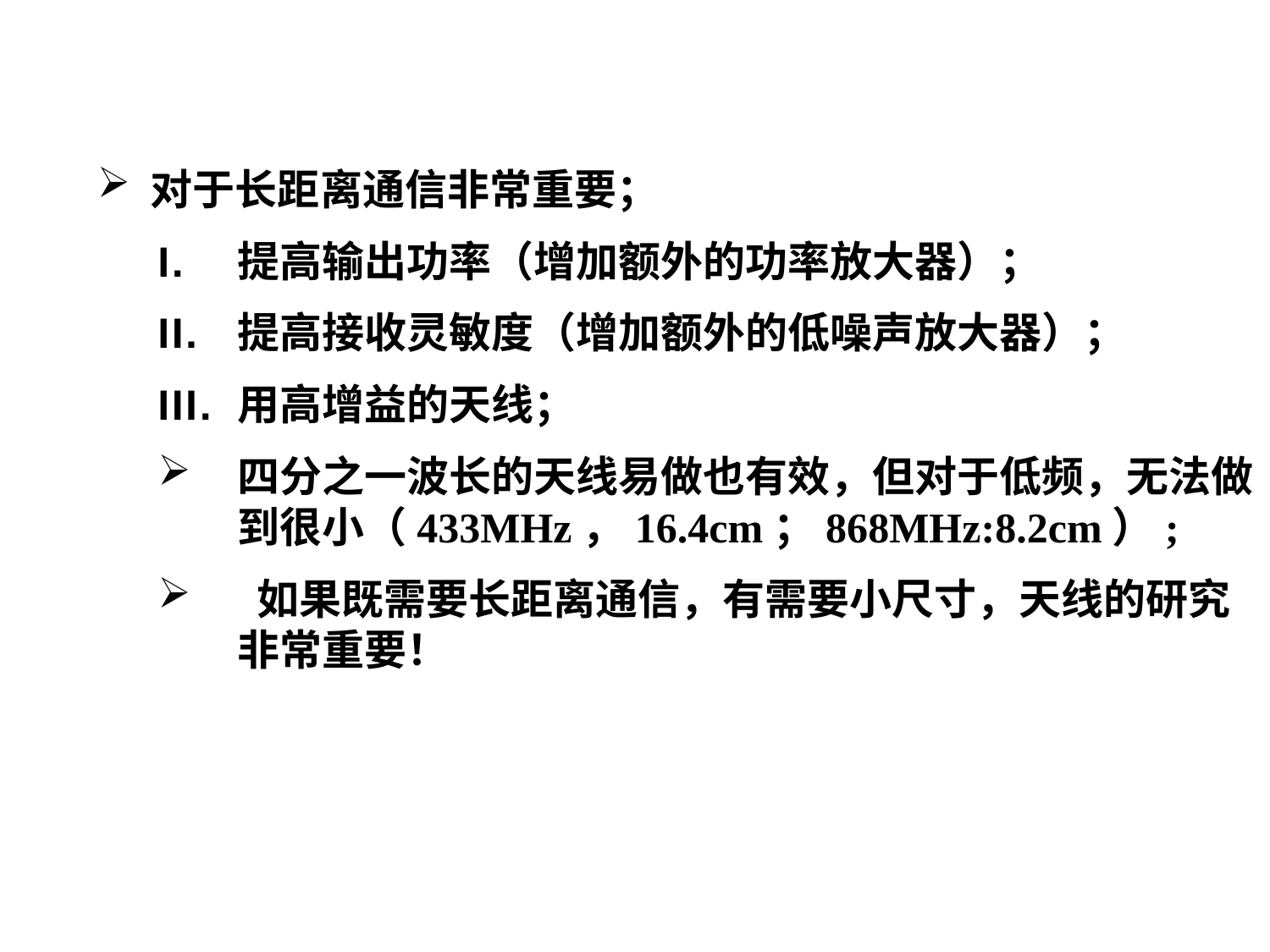

对于长距离通信非常重要；
提高输出功率（增加额外的功率放大器）；
提高接收灵敏度（增加额外的低噪声放大器）；
用高增益的天线；
四分之一波长的天线易做也有效，但对于低频，无法做到很小（433MHz，16.4cm；868MHz:8.2cm）;
 如果既需要长距离通信，有需要小尺寸，天线的研究非常重要！